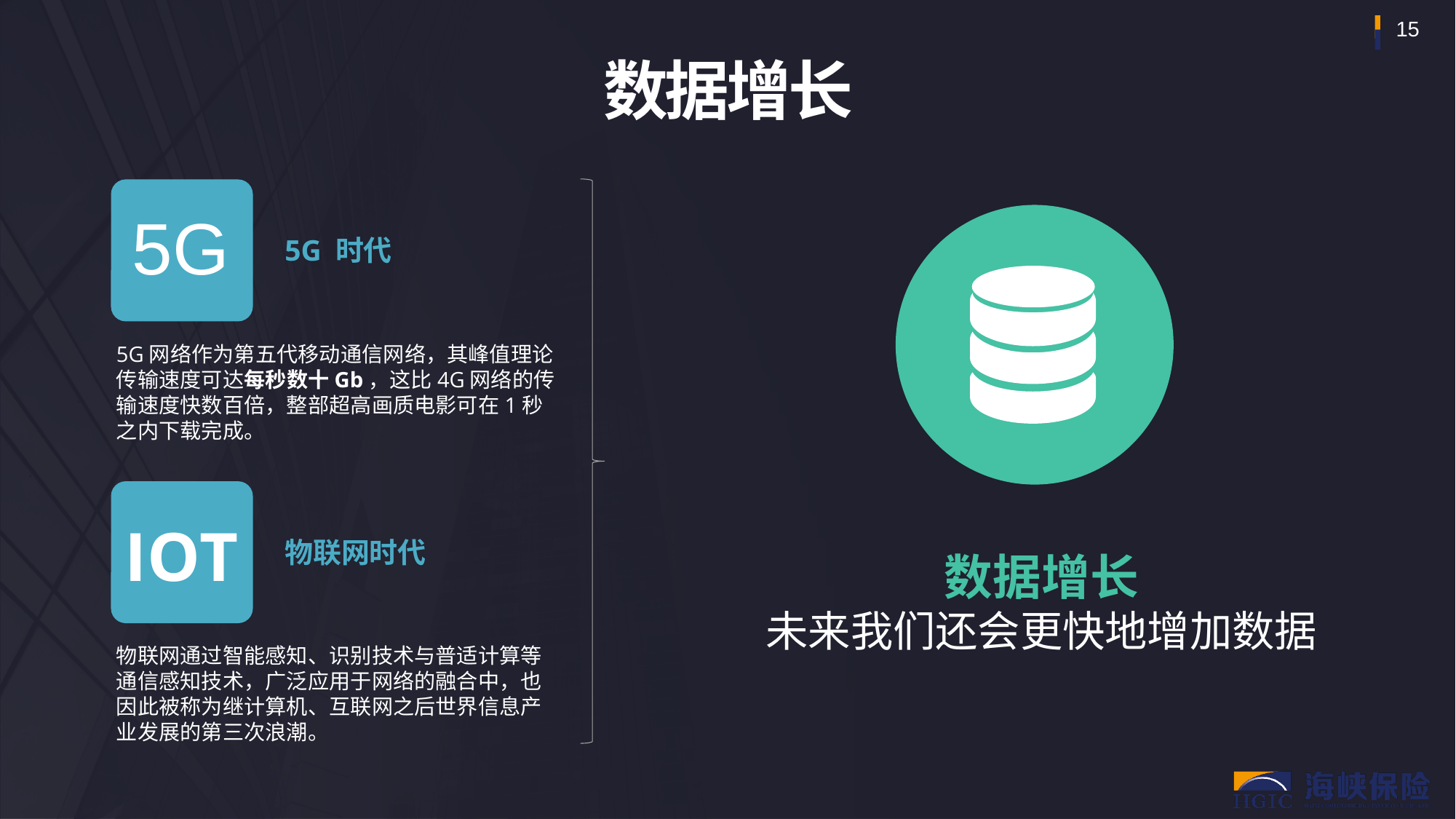

数据增长

5G

5G 时代

5G网络作为第五代移动通信网络，其峰值理论传输速度可达每秒数十Gb，这比4G网络的传输速度快数百倍，整部超高画质电影可在1秒之内下载完成。

数据增长
未来我们还会更快地增加数据
IOT
物联网时代
物联网通过智能感知、识别技术与普适计算等通信感知技术，广泛应用于网络的融合中，也因此被称为继计算机、互联网之后世界信息产业发展的第三次浪潮。